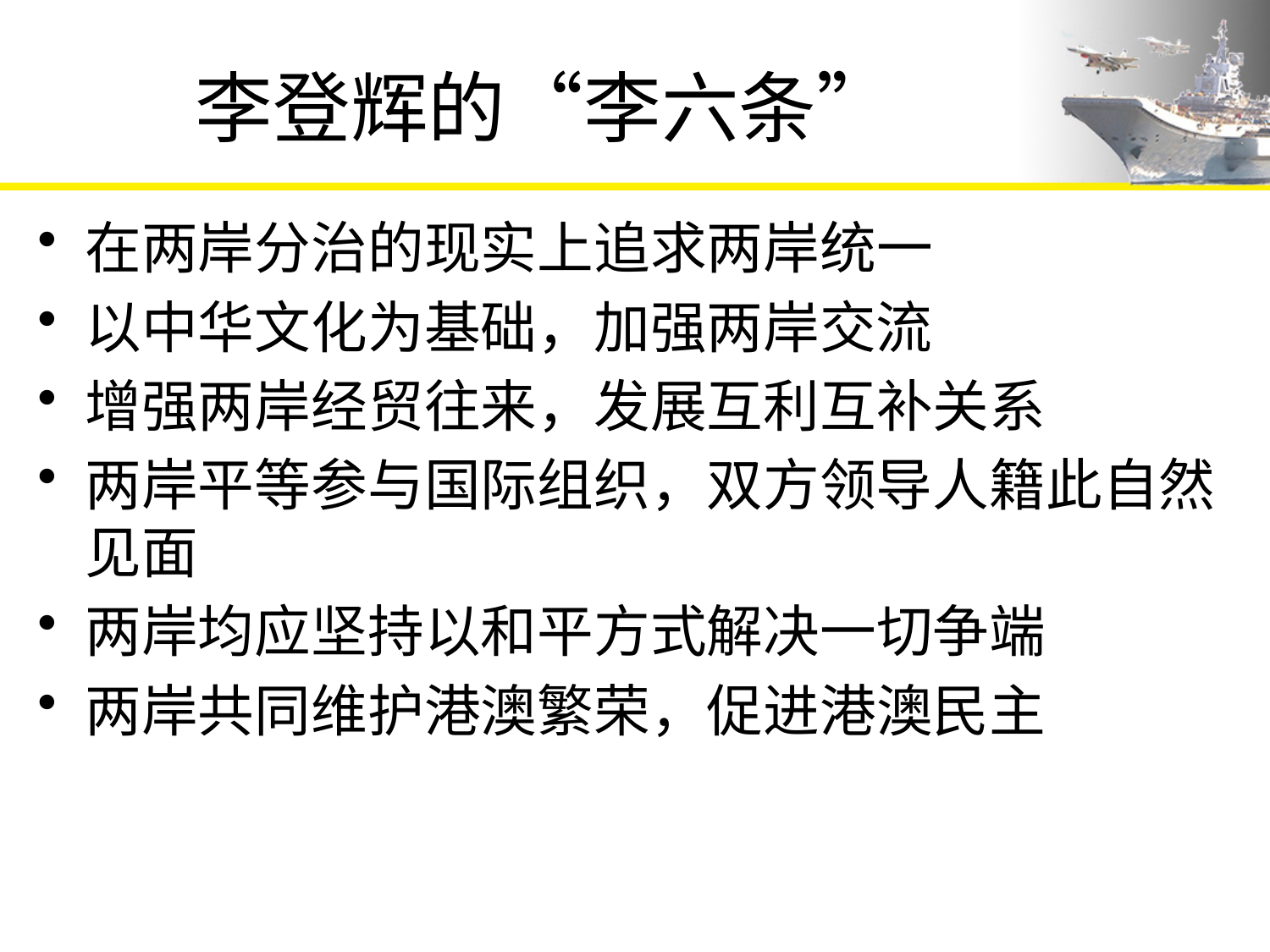

# 李登辉的“李六条”
在两岸分治的现实上追求两岸统一
以中华文化为基础，加强两岸交流
增强两岸经贸往来，发展互利互补关系
两岸平等参与国际组织，双方领导人籍此自然见面
两岸均应坚持以和平方式解决一切争端
两岸共同维护港澳繁荣，促进港澳民主